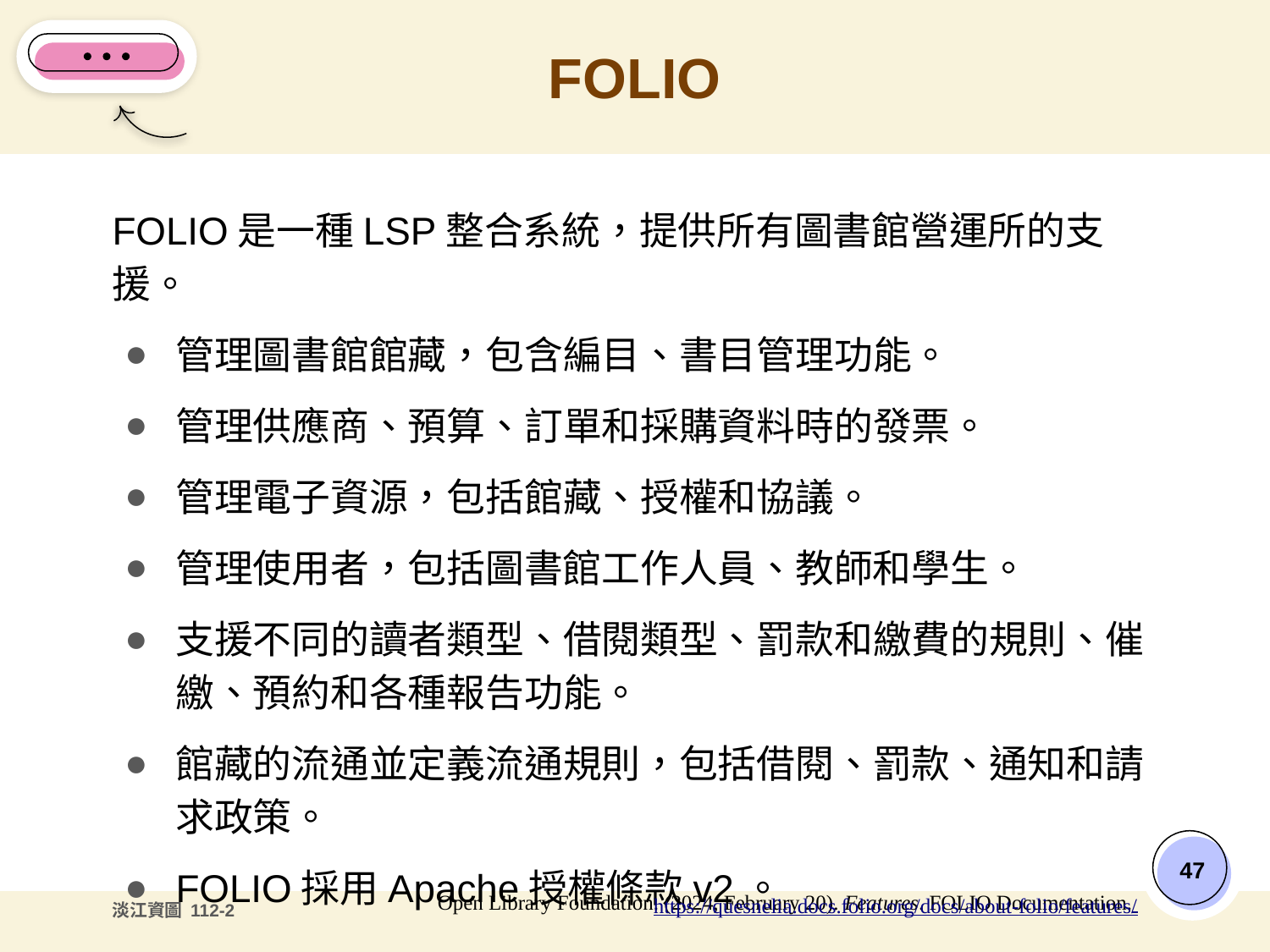

# FOLIO
FOLIO是一種LSP整合系統，提供所有圖書館營運所的支援。
管理圖書館館藏，包含編目、書目管理功能。
管理供應商、預算、訂單和採購資料時的發票。
管理電子資源，包括館藏、授權和協議。
管理使用者，包括圖書館工作人員、教師和學生。
支援不同的讀者類型、借閱類型、罰款和繳費的規則、催繳、預約和各種報告功能。
館藏的流通並定義流通規則，包括借閱、罰款、通知和請求政策。
FOLIO採用Apache授權條款v2。
47
Open Library Foundation. (2024, February 20). Features. FOLIO Documentation. https://quesnelia.docs.folio.org/docs/about-folio/features/